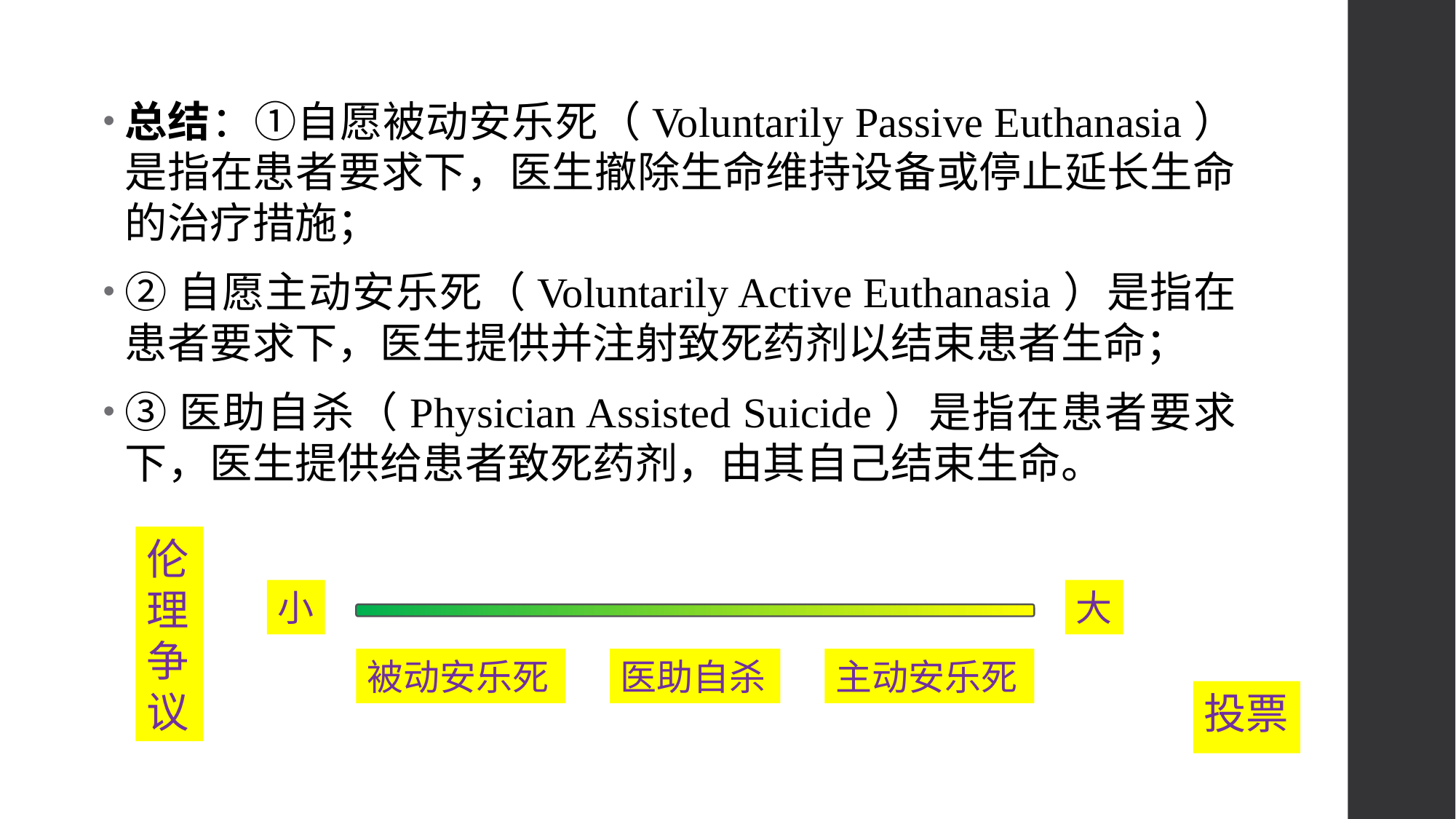

总结：①自愿被动安乐死（Voluntarily Passive Euthanasia）是指在患者要求下，医生撤除生命维持设备或停止延长生命的治疗措施；
②自愿主动安乐死（Voluntarily Active Euthanasia）是指在患者要求下，医生提供并注射致死药剂以结束患者生命；
③医助自杀（Physician Assisted Suicide）是指在患者要求下，医生提供给患者致死药剂，由其自己结束生命。
伦理争议
大
小

被动安乐死
医助自杀
主动安乐死
投票